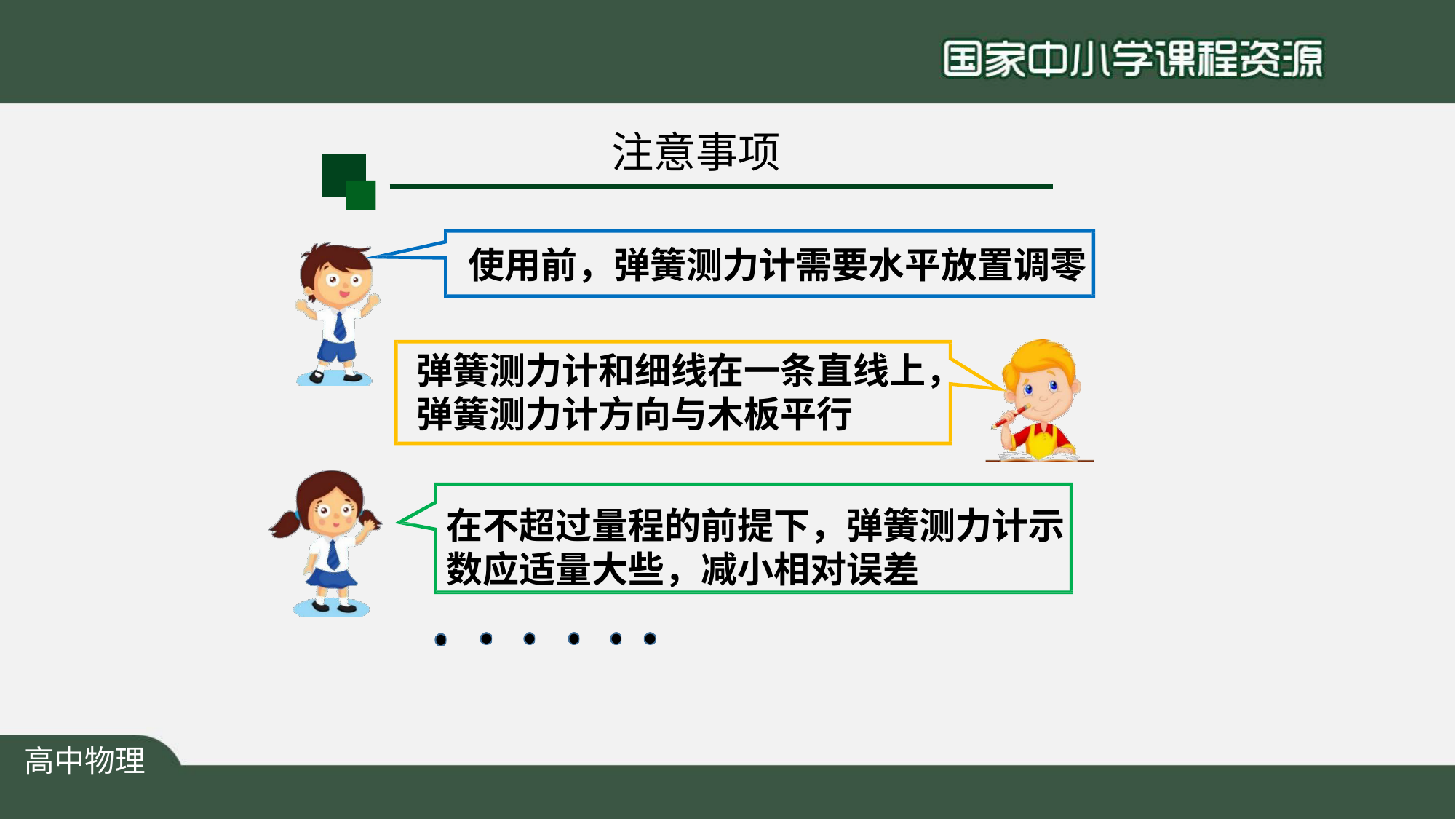

# 注意事项

使用前，弹簧测力计需要水平放置调零

弹簧测力计和细线在一条直线上， 弹簧测力计方向与木板平行

在不超过量程的前提下，弹簧测力计示 数应适量大些，减小相对误差

高中物理